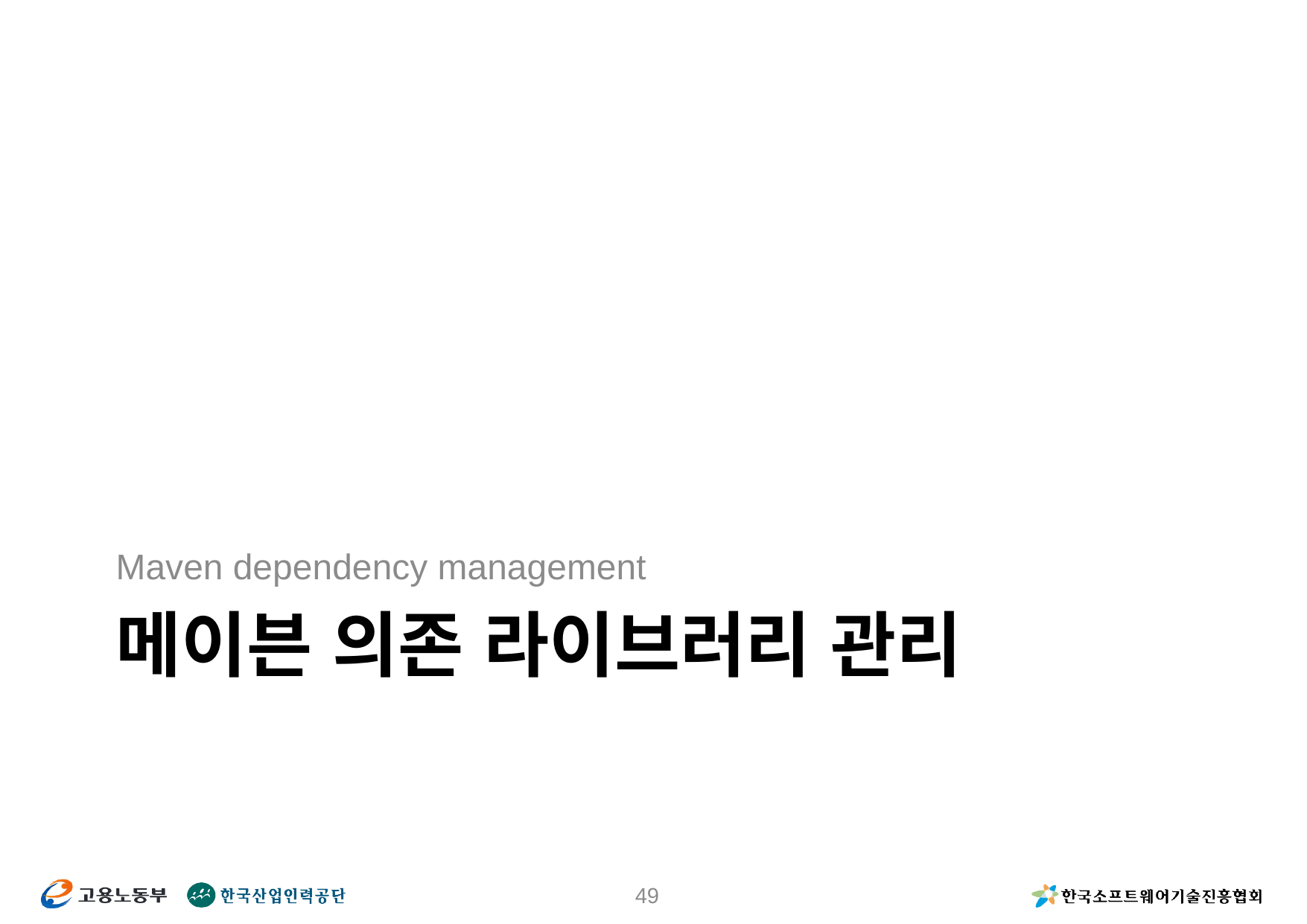

Maven dependency management
# 메이븐 의존 라이브러리 관리
49